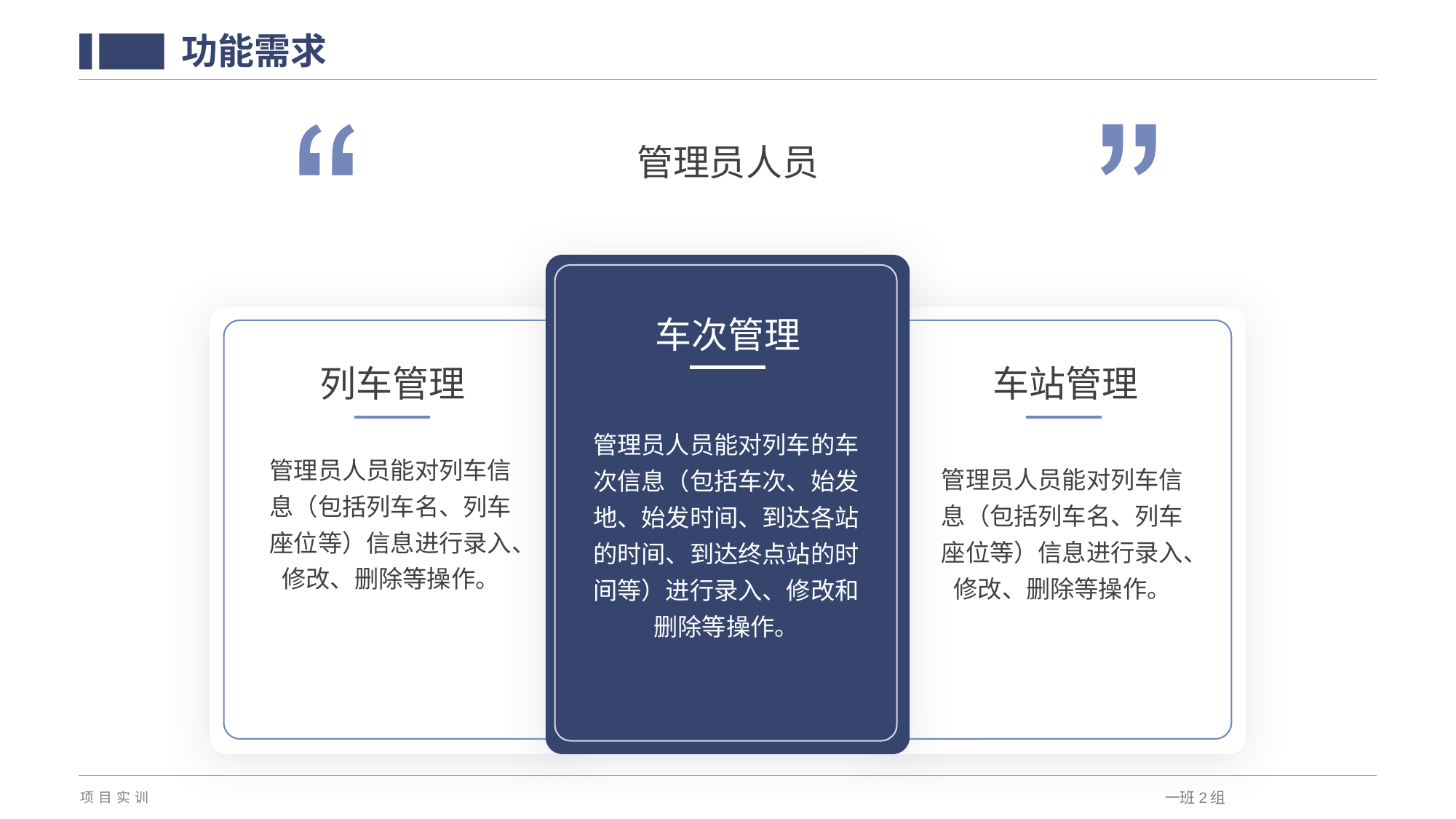

功能需求
管理员人员

车次管理

车站管理
列车管理
管理员人员能对列车的车次信息（包括车次、始发地、始发时间、到达各站的时间、到达终点站的时间等）进行录入、修改和删除等操作。
管理员人员能对列车信息（包括列车名、列车座位等）信息进行录入、修改、删除等操作。
管理员人员能对列车信息（包括列车名、列车座位等）信息进行录入、修改、删除等操作。